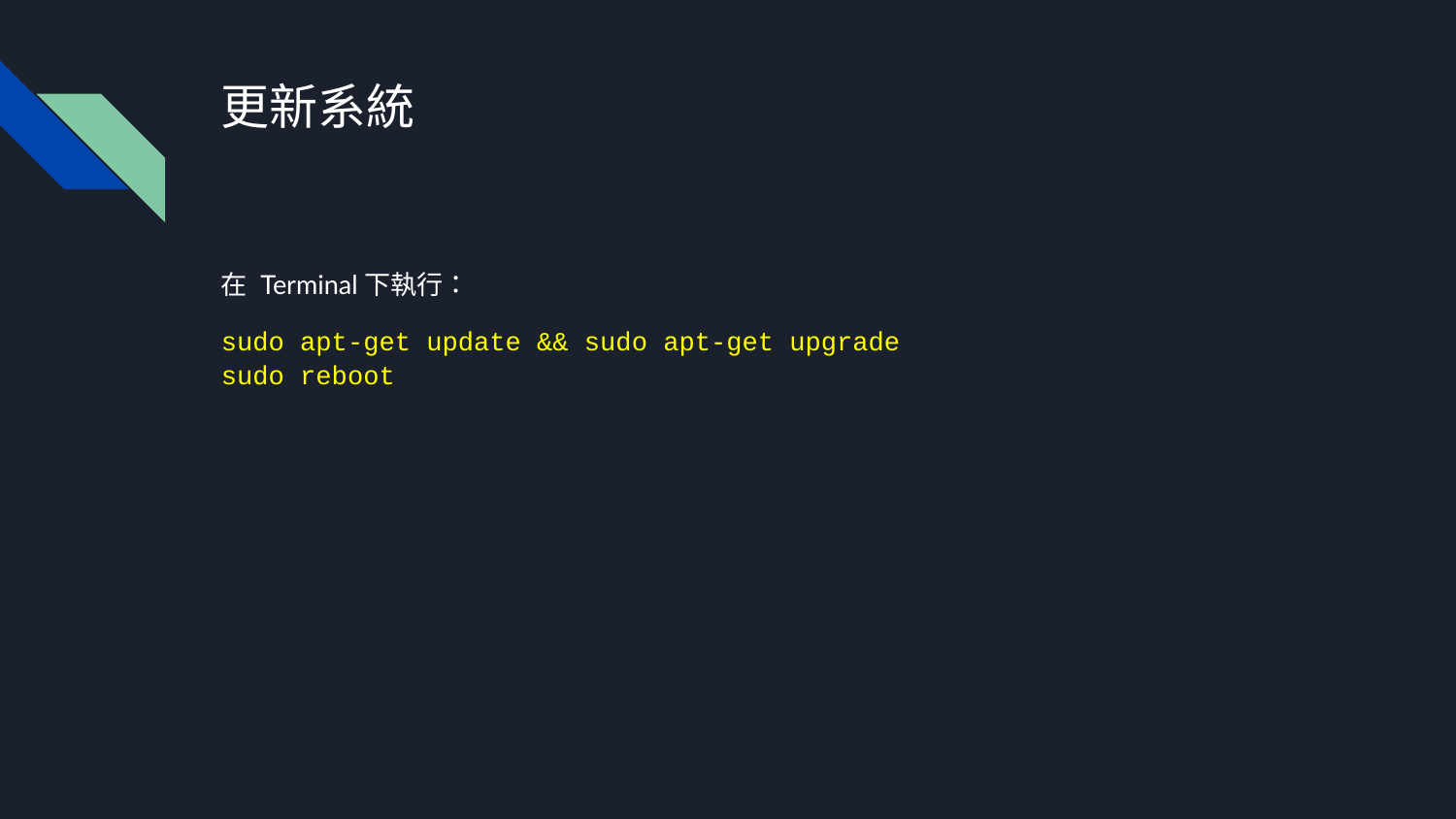

# 更新系統
在 Terminal下執行：
sudo apt-get update && sudo apt-get upgrade
sudo reboot